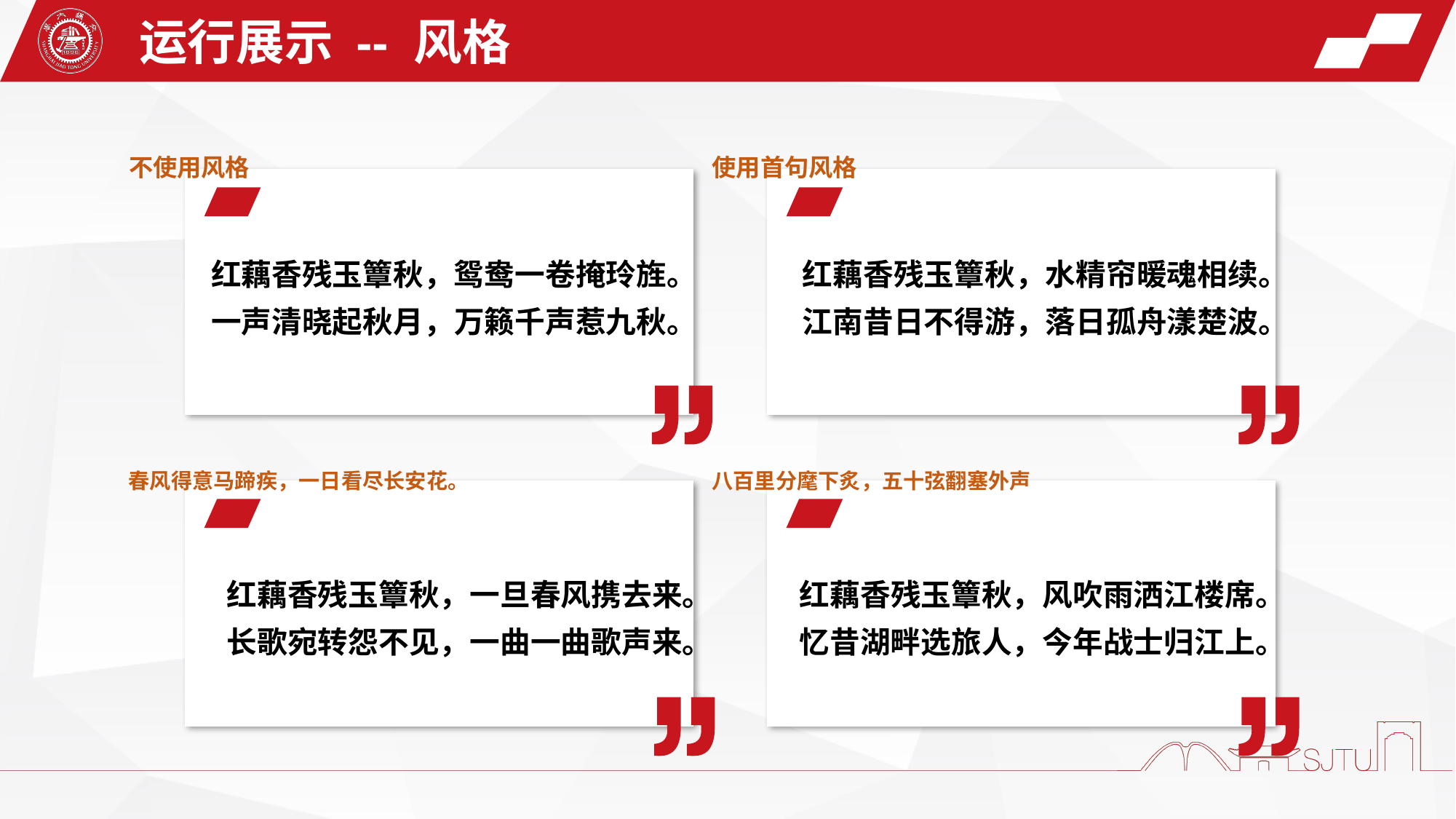

运行展示 -- 风格
不使用风格
使用首句风格

红藕香残玉簟秋，水精帘暖魂相续。
江南昔日不得游，落日孤舟漾楚波。
红藕香残玉簟秋，鸳鸯一卷掩玲旌。一声清晓起秋月，万籁千声惹九秋。

春风得意马蹄疾，一日看尽长安花。
八百里分麾下炙，五十弦翻塞外声

红藕香残玉簟秋，一旦春风携去来。
长歌宛转怨不见，一曲一曲歌声来。
红藕香残玉簟秋，风吹雨洒江楼席。
忆昔湖畔选旅人，今年战士归江上。